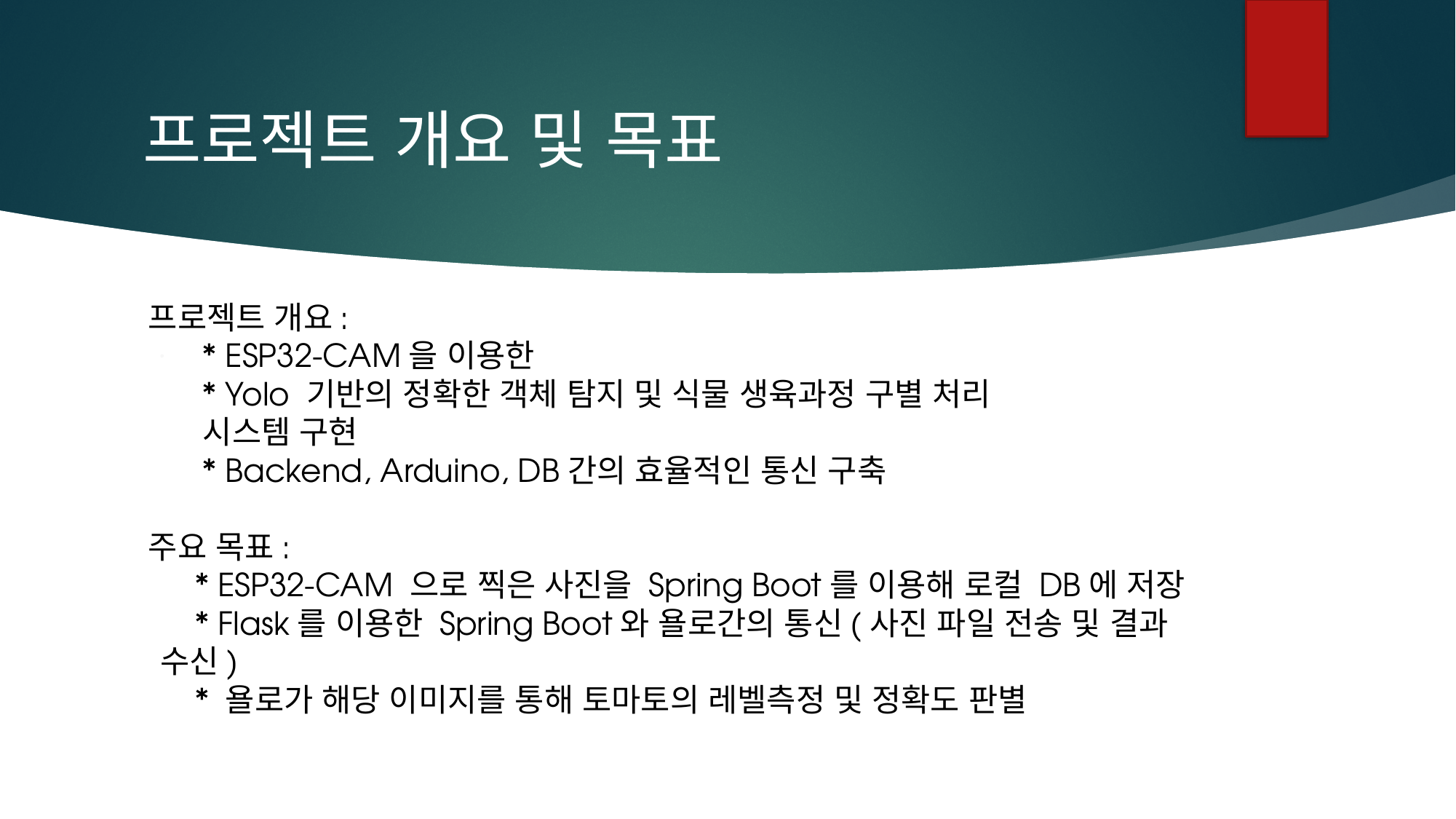

# 프로젝트 개요 및 목표

프로젝트 개요:
* ESP32-CAM을 이용한
* Yolo 기반의 정확한 객체 탐지 및 식물 생육과정 구별 처리
시스템 구현
* Backend, Arduino, DB간의 효율적인 통신 구축

주요 목표:
    * ESP32-CAM 으로 찍은 사진을 Spring Boot를 이용해 로컬 DB에 저장
    * Flask를 이용한 Spring Boot와 욜로간의 통신(사진 파일 전송 및 결과 수신)
    * 욜로가 해당 이미지를 통해 토마토의 레벨측정 및 정확도 판별